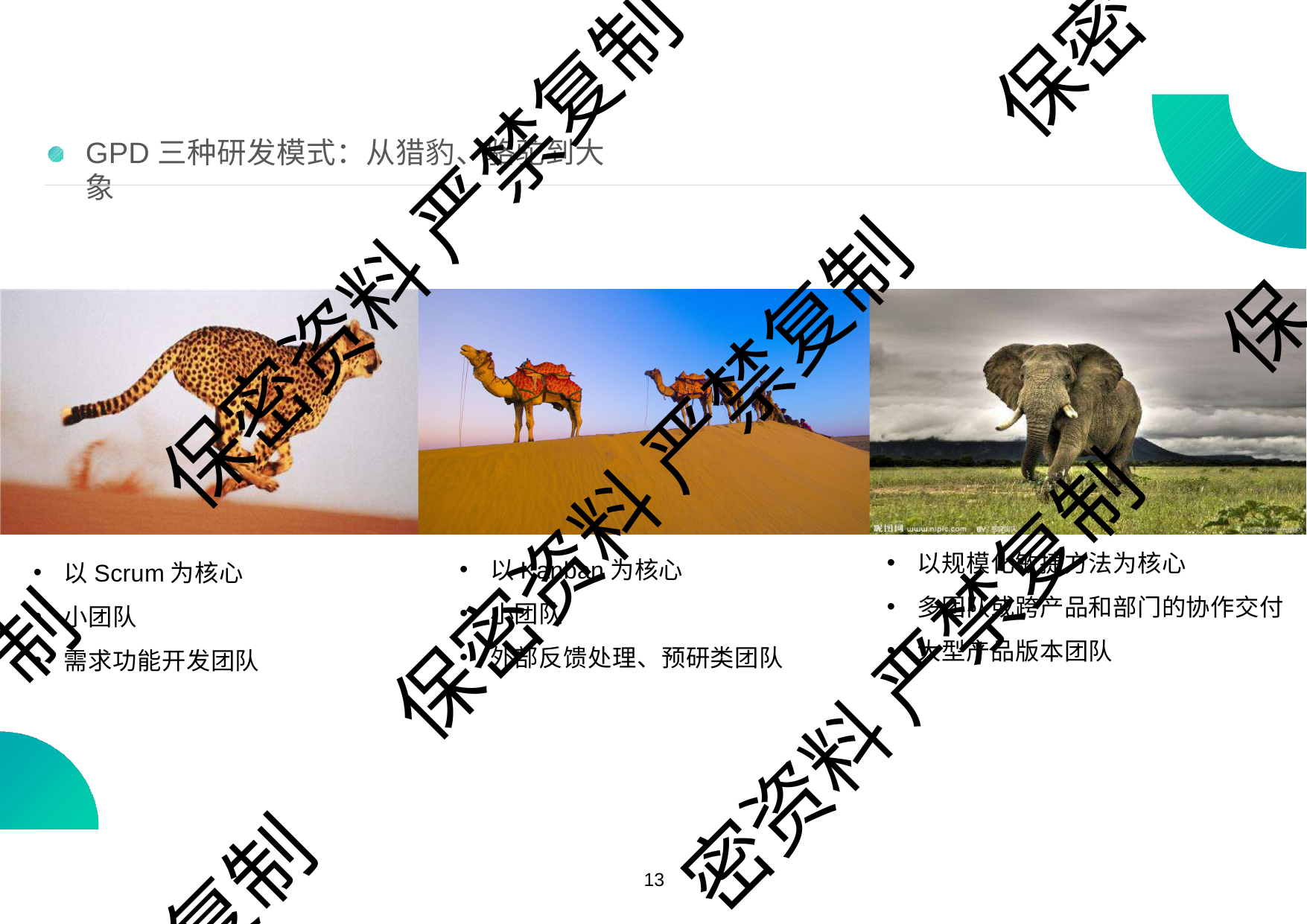

保密

# GPD三种研发模式：从猎豹、骆驼到大象

保密资料 严禁复制

保

保密资料 严禁复制
以规模化敏捷方法为核心
多团队或跨产品和部门的协作交付
大型产品版本团队
以Kanban为核心
小团队
外部反馈处理、预研类团队
以Scrum为核心
小团队
需求功能开发团队
制
密资料 严禁复制

复制
13